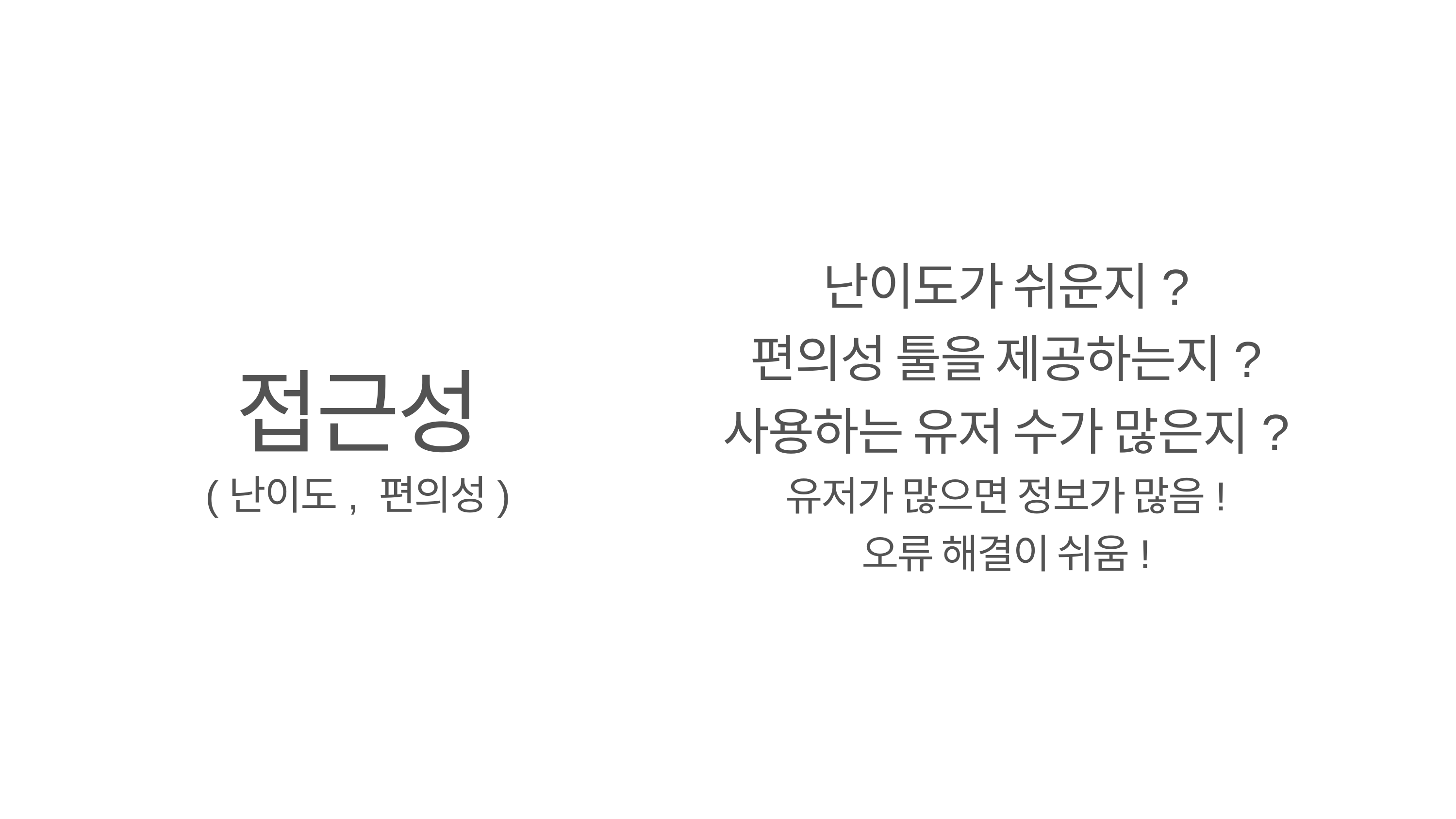

난이도가 쉬운지?
편의성 툴을 제공하는지?
사용하는 유저 수가 많은지?
유저가 많으면 정보가 많음!
오류 해결이 쉬움!
접근성
(난이도, 편의성)